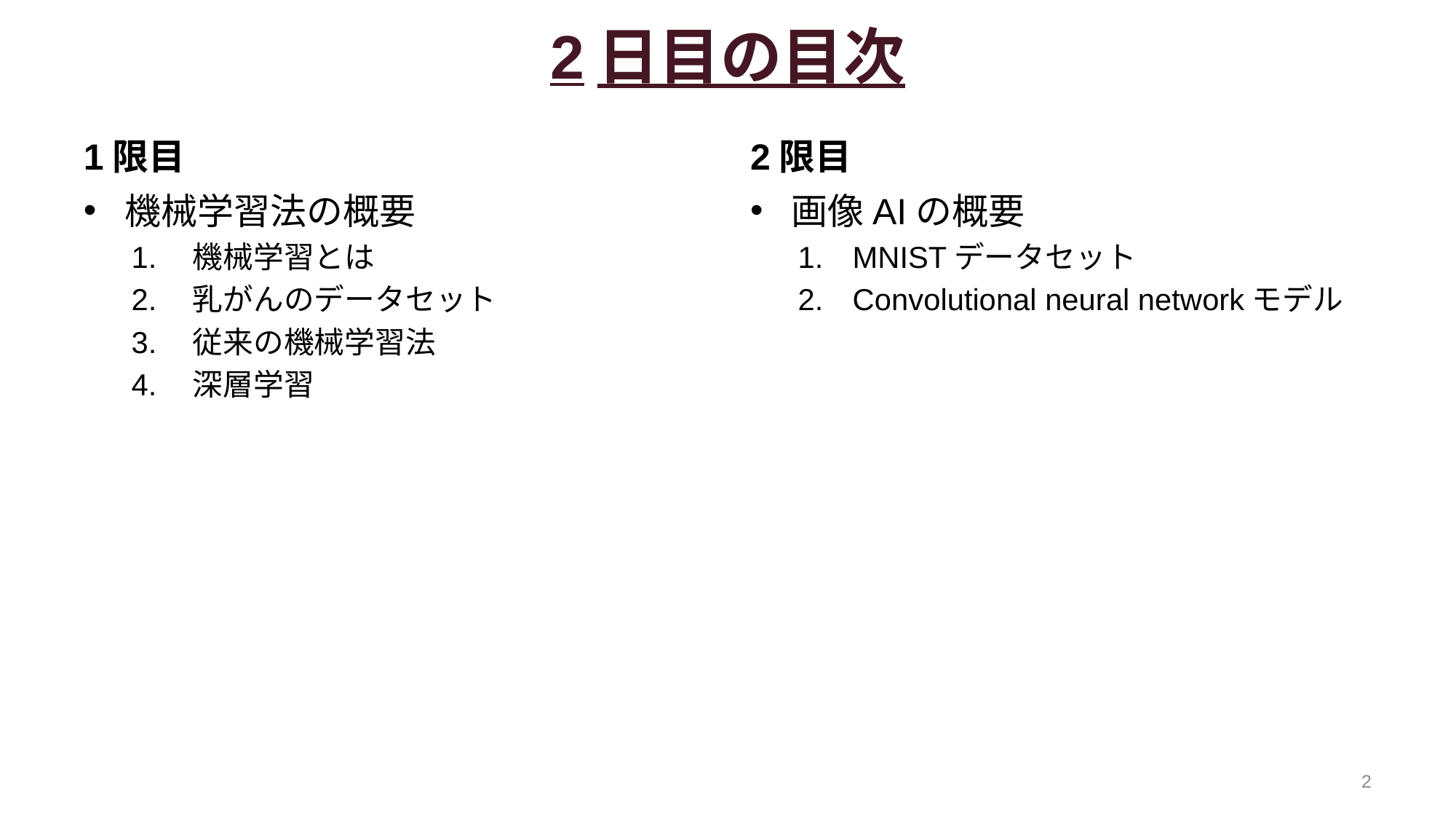

# 2日目の目次
1限目
2限目
機械学習法の概要
機械学習とは
乳がんのデータセット
従来の機械学習法
深層学習

画像AIの概要
MNISTデータセット
Convolutional neural networkモデル
2